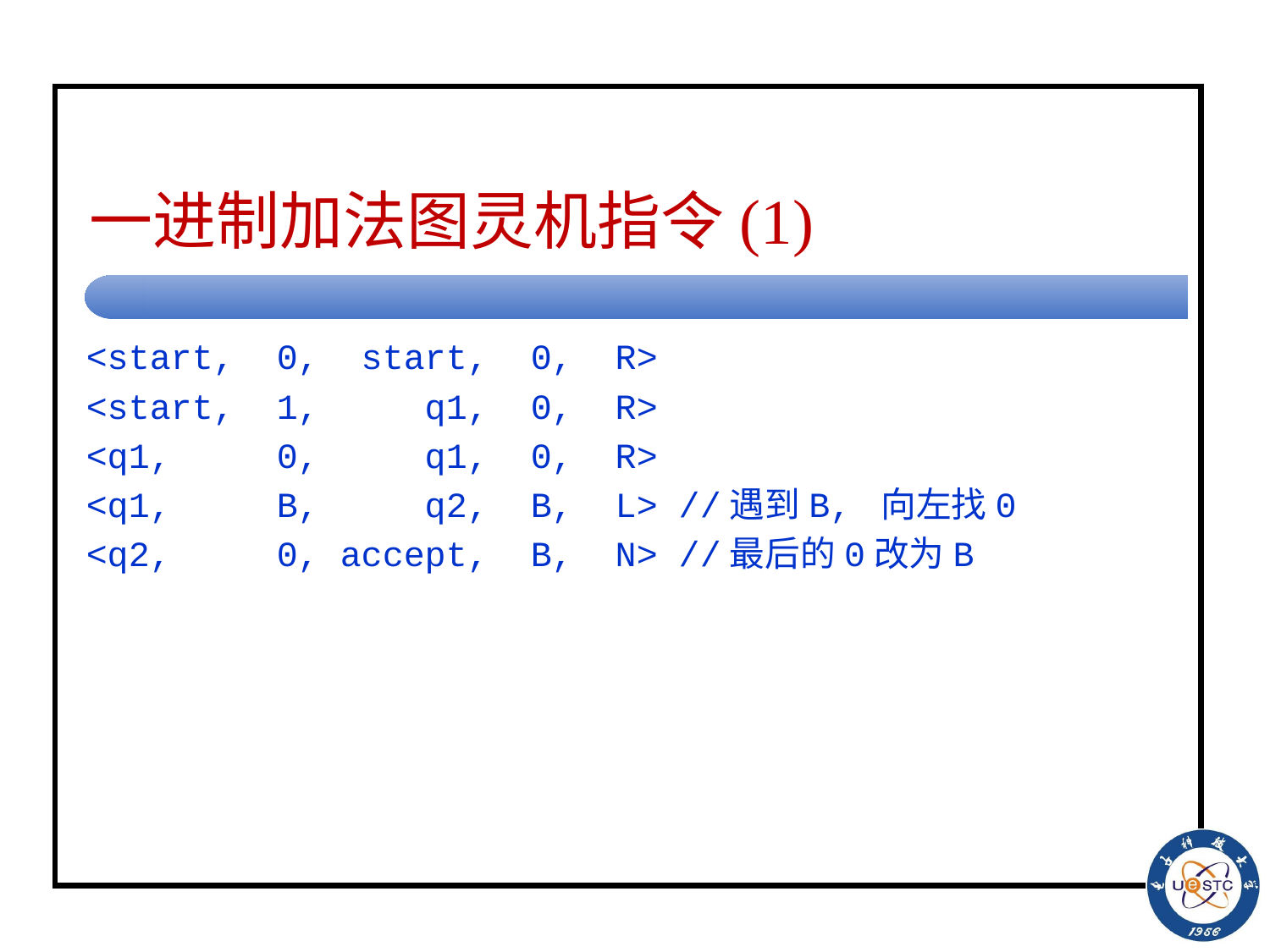

# 一进制加法图灵机指令(1)
<start,  0,  start,  0,  R>
<start,  1,     q1,  0,  R>
<q1,     0,     q1,  0,  R>
<q1,     B,     q2,  B,  L> //遇到B, 向左找0
<q2,     0, accept,  B,  N> //最后的0改为B